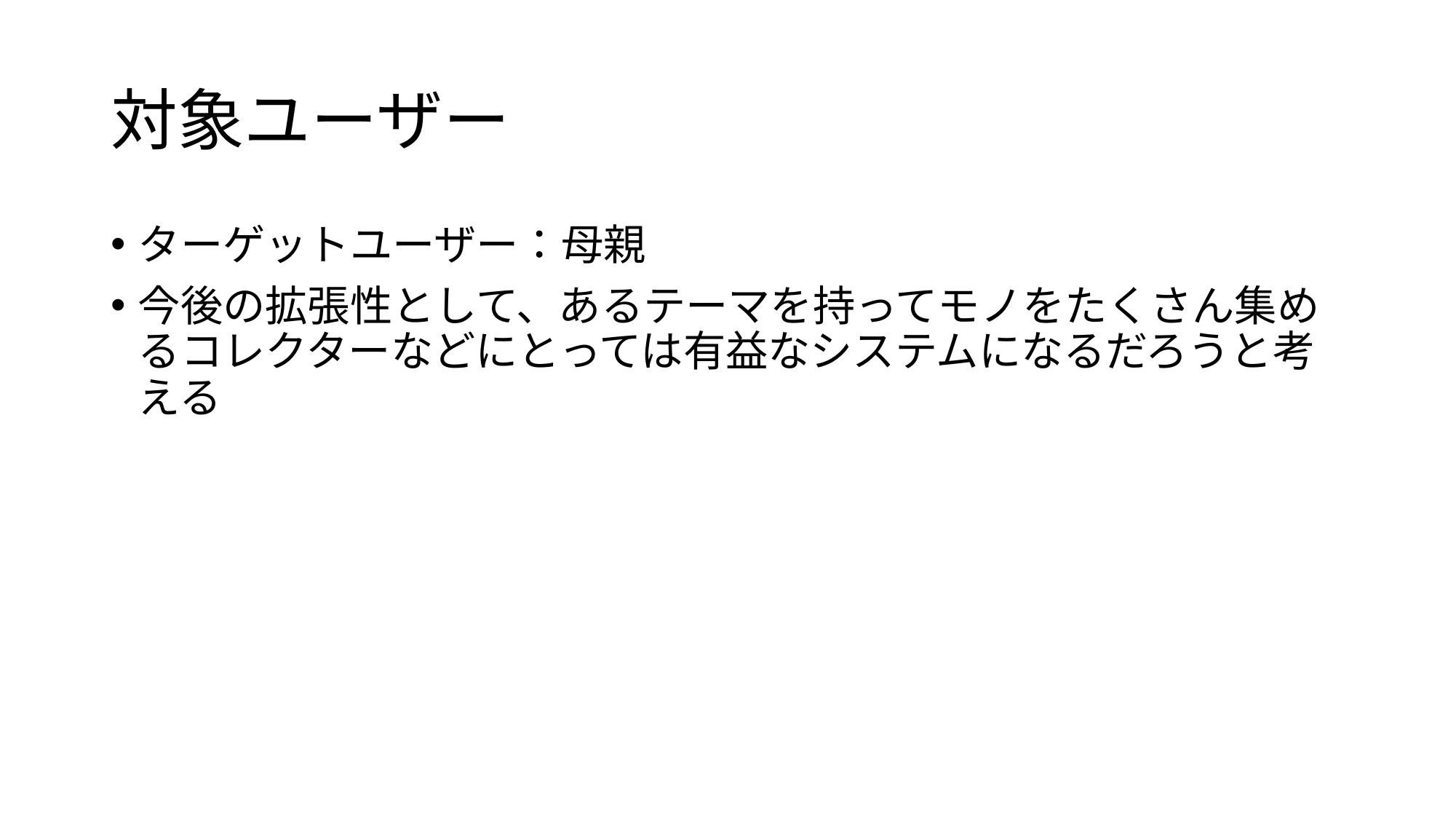

# 対象ユーザー
ターゲットユーザー：母親
今後の拡張性として、あるテーマを持ってモノをたくさん集めるコレクターなどにとっては有益なシステムになるだろうと考える